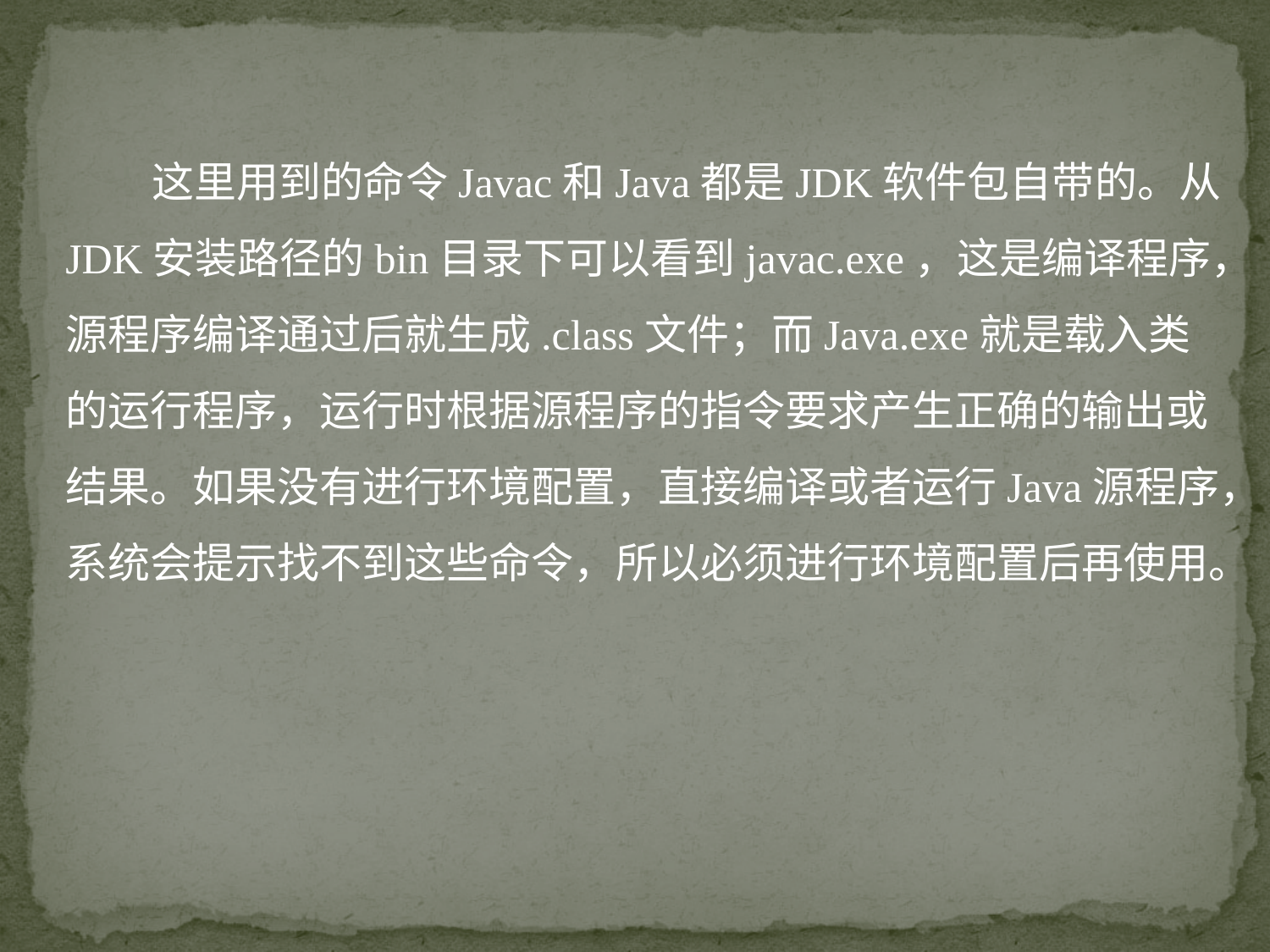

这里用到的命令Javac和Java都是JDK软件包自带的。从JDK安装路径的bin目录下可以看到javac.exe，这是编译程序，源程序编译通过后就生成.class文件；而Java.exe就是载入类的运行程序，运行时根据源程序的指令要求产生正确的输出或结果。如果没有进行环境配置，直接编译或者运行Java源程序，系统会提示找不到这些命令，所以必须进行环境配置后再使用。